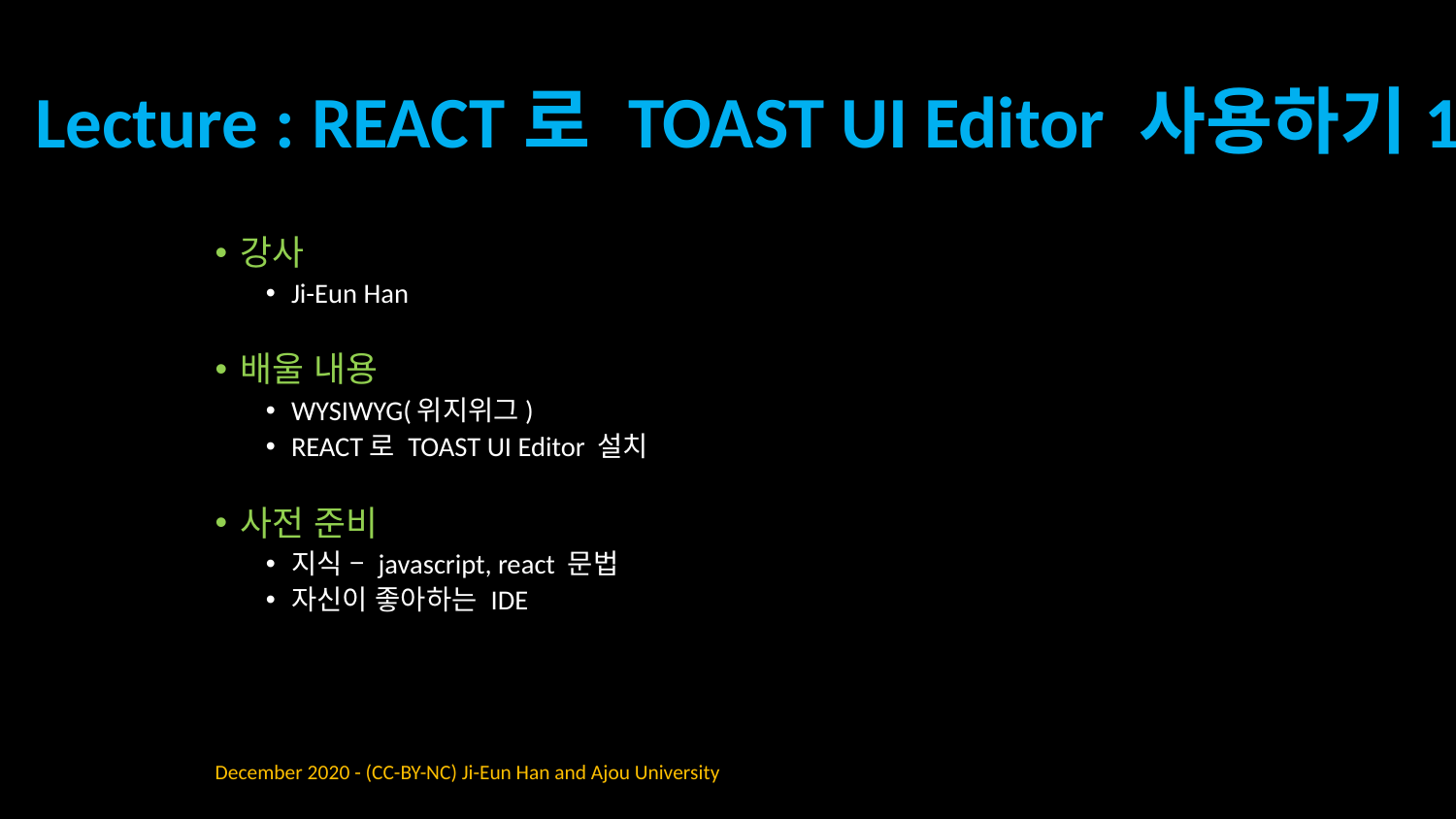

# Lecture : REACT로 TOAST UI Editor 사용하기1
강사
Ji-Eun Han
배울 내용
WYSIWYG(위지위그)
REACT로 TOAST UI Editor 설치
사전 준비
지식 – javascript, react 문법
자신이 좋아하는 IDE

December 2020 - (CC-BY-NC) Ji-Eun Han and Ajou University